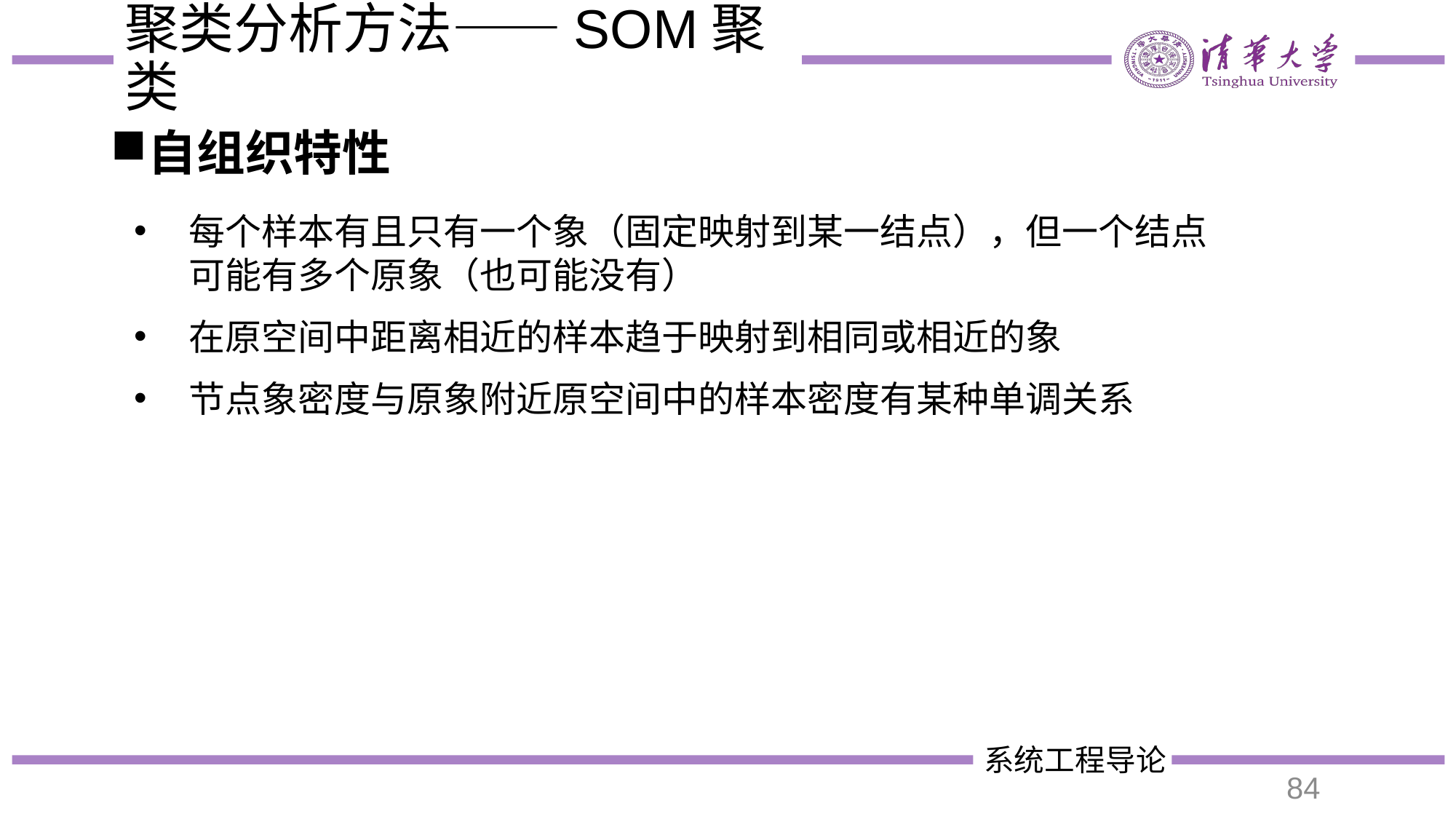

# 聚类分析方法——SOM聚类
自组织特性
每个样本有且只有一个象（固定映射到某一结点），但一个结点可能有多个原象（也可能没有）
在原空间中距离相近的样本趋于映射到相同或相近的象
节点象密度与原象附近原空间中的样本密度有某种单调关系
84